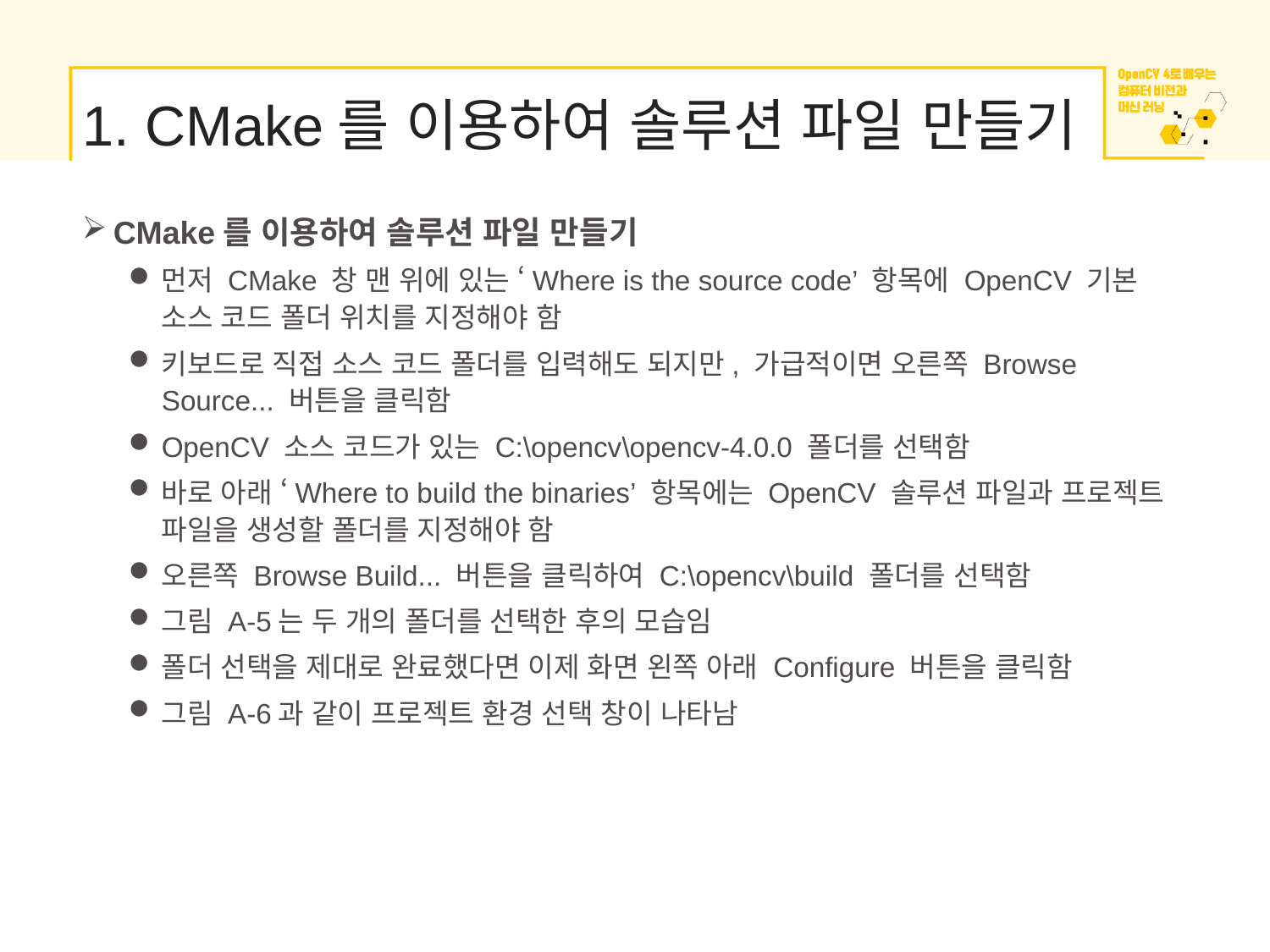

# 1. CMake를 이용하여 솔루션 파일 만들기
CMake를 이용하여 솔루션 파일 만들기
먼저 CMake 창 맨 위에 있는 ‘Where is the source code’ 항목에 OpenCV 기본 소스 코드 폴더 위치를 지정해야 함
키보드로 직접 소스 코드 폴더를 입력해도 되지만, 가급적이면 오른쪽 Browse Source... 버튼을 클릭함
OpenCV 소스 코드가 있는 C:\opencv\opencv-4.0.0 폴더를 선택함
바로 아래 ‘Where to build the binaries’ 항목에는 OpenCV 솔루션 파일과 프로젝트 파일을 생성할 폴더를 지정해야 함
오른쪽 Browse Build... 버튼을 클릭하여 C:\opencv\build 폴더를 선택함
그림 A-5는 두 개의 폴더를 선택한 후의 모습임
폴더 선택을 제대로 완료했다면 이제 화면 왼쪽 아래 Configure 버튼을 클릭함
그림 A-6과 같이 프로젝트 환경 선택 창이 나타남